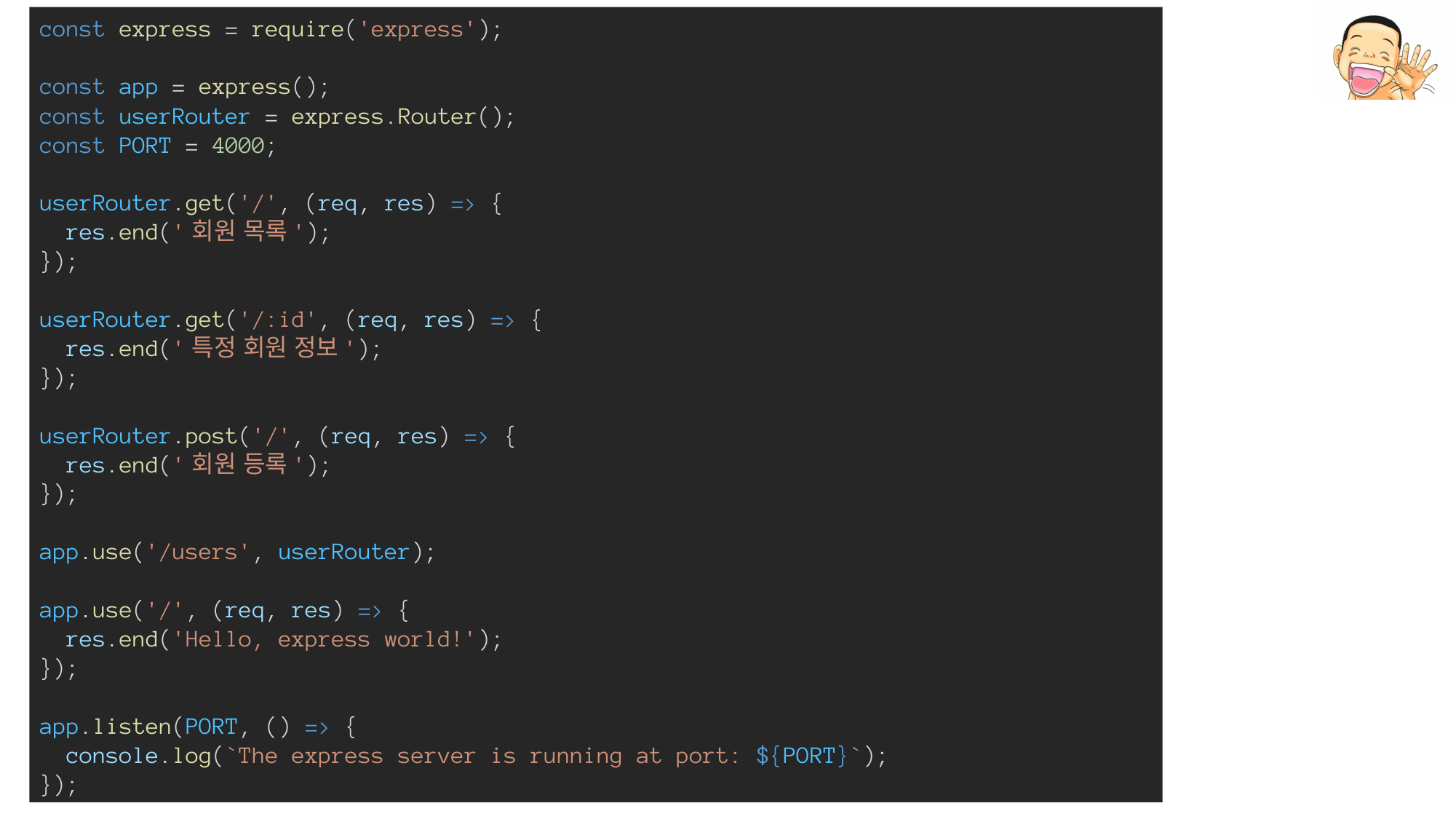

const express = require('express');
const app = express();
const userRouter = express.Router();
const PORT = 4000;
userRouter.get('/', (req, res) => {
  res.end('회원 목록');
});
userRouter.get('/:id', (req, res) => {
  res.end('특정 회원 정보');
});
userRouter.post('/', (req, res) => {
  res.end('회원 등록');
});
app.use('/users', userRouter);
app.use('/', (req, res) => {
  res.end('Hello, express world!');
});
app.listen(PORT, () => {
  console.log(`The express server is running at port: ${PORT}`);
});